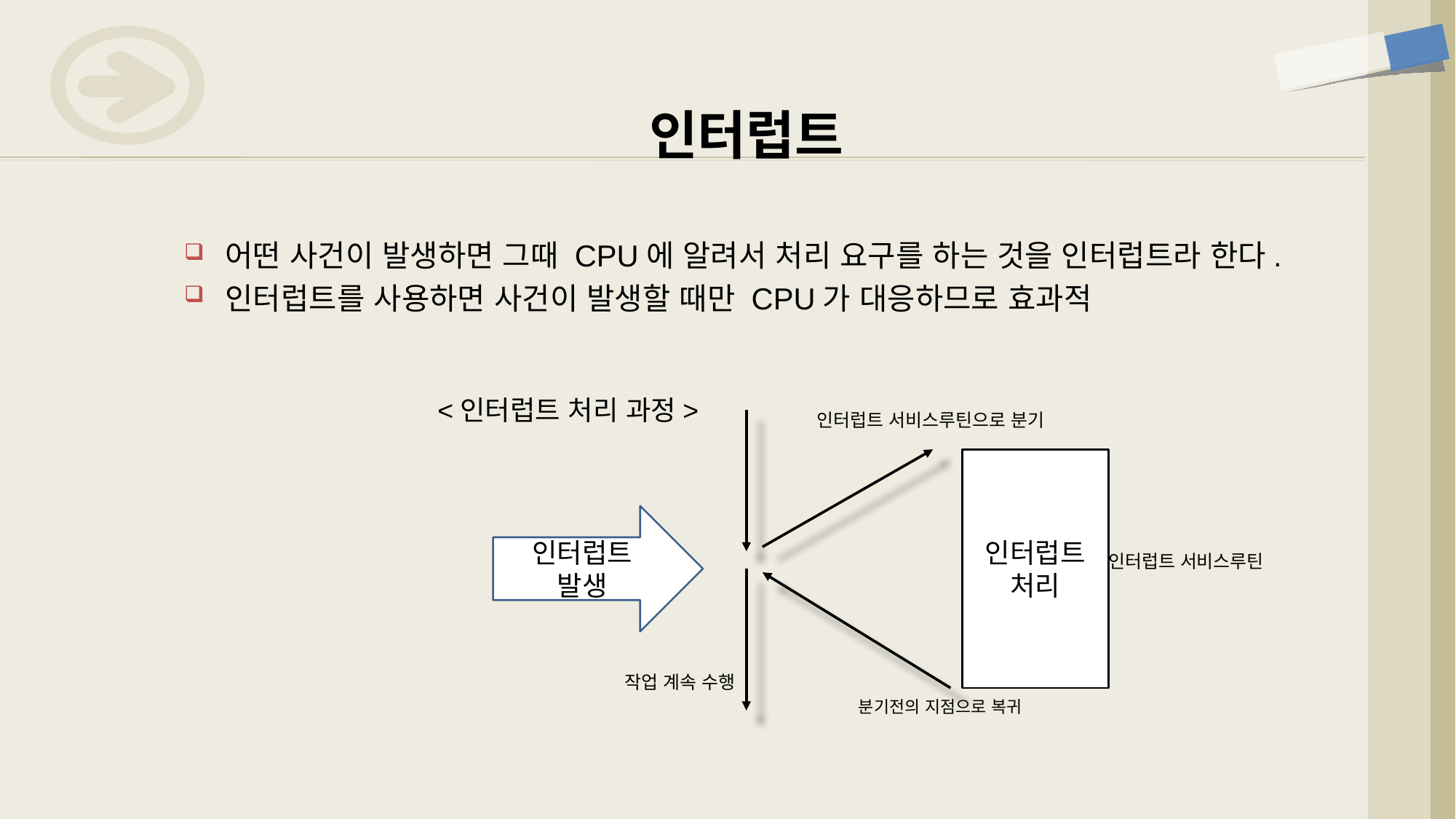

# 인터럽트
어떤 사건이 발생하면 그때 CPU에 알려서 처리 요구를 하는 것을 인터럽트라 한다.
인터럽트를 사용하면 사건이 발생할 때만 CPU가 대응하므로 효과적

<인터럽트 처리 과정>
인터럽트 서비스루틴으로 분기
인터럽트
처리
인터럽트 발생
인터럽트 서비스루틴
작업 계속 수행
분기전의 지점으로 복귀